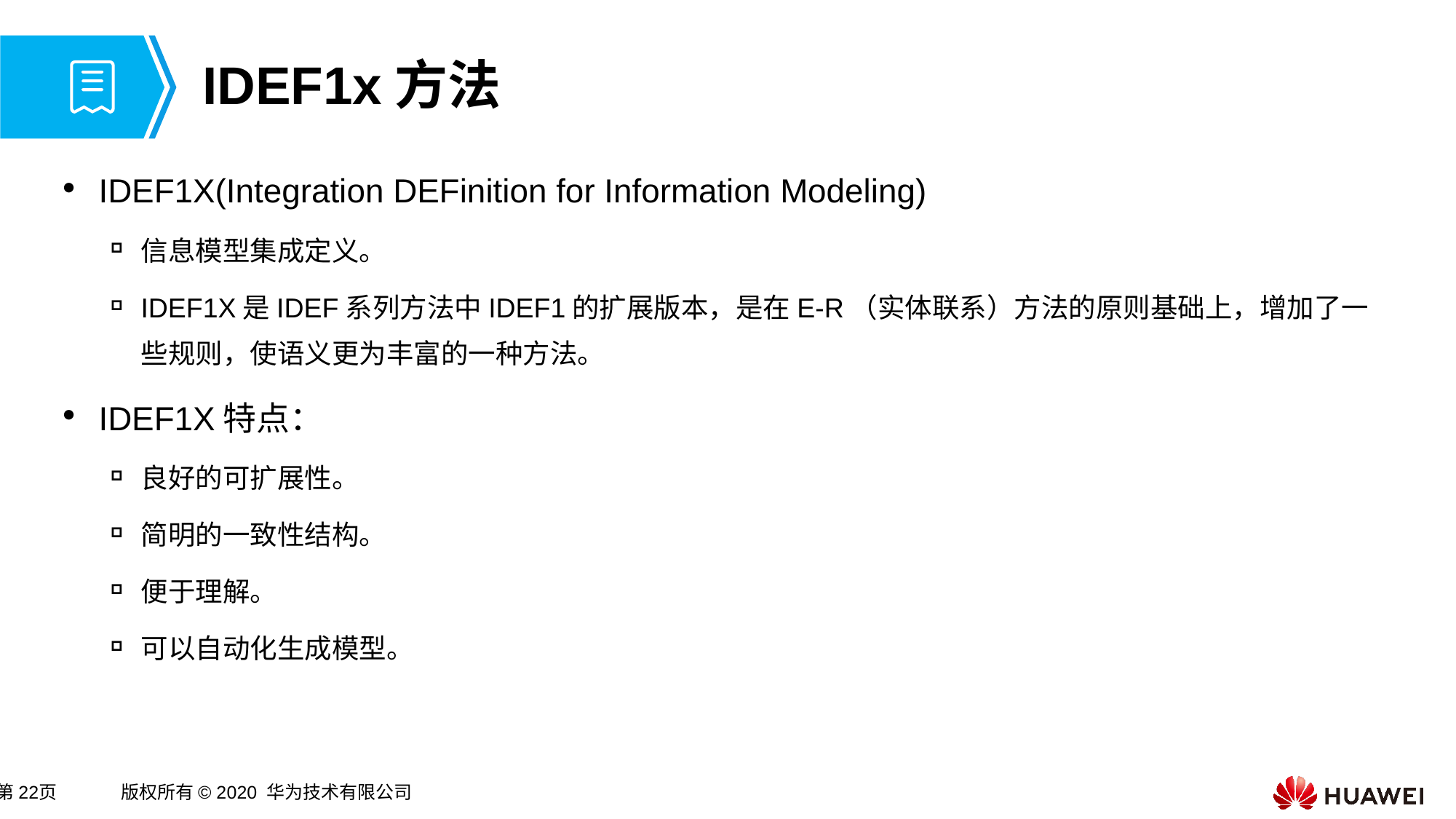

# IDEF1x方法
IDEF1X(Integration DEFinition for Information Modeling)
信息模型集成定义。
IDEF1X是IDEF系列方法中IDEF1的扩展版本，是在E-R（实体联系）方法的原则基础上，增加了一些规则，使语义更为丰富的一种方法。
IDEF1X特点：
良好的可扩展性。
简明的一致性结构。
便于理解。
可以自动化生成模型。